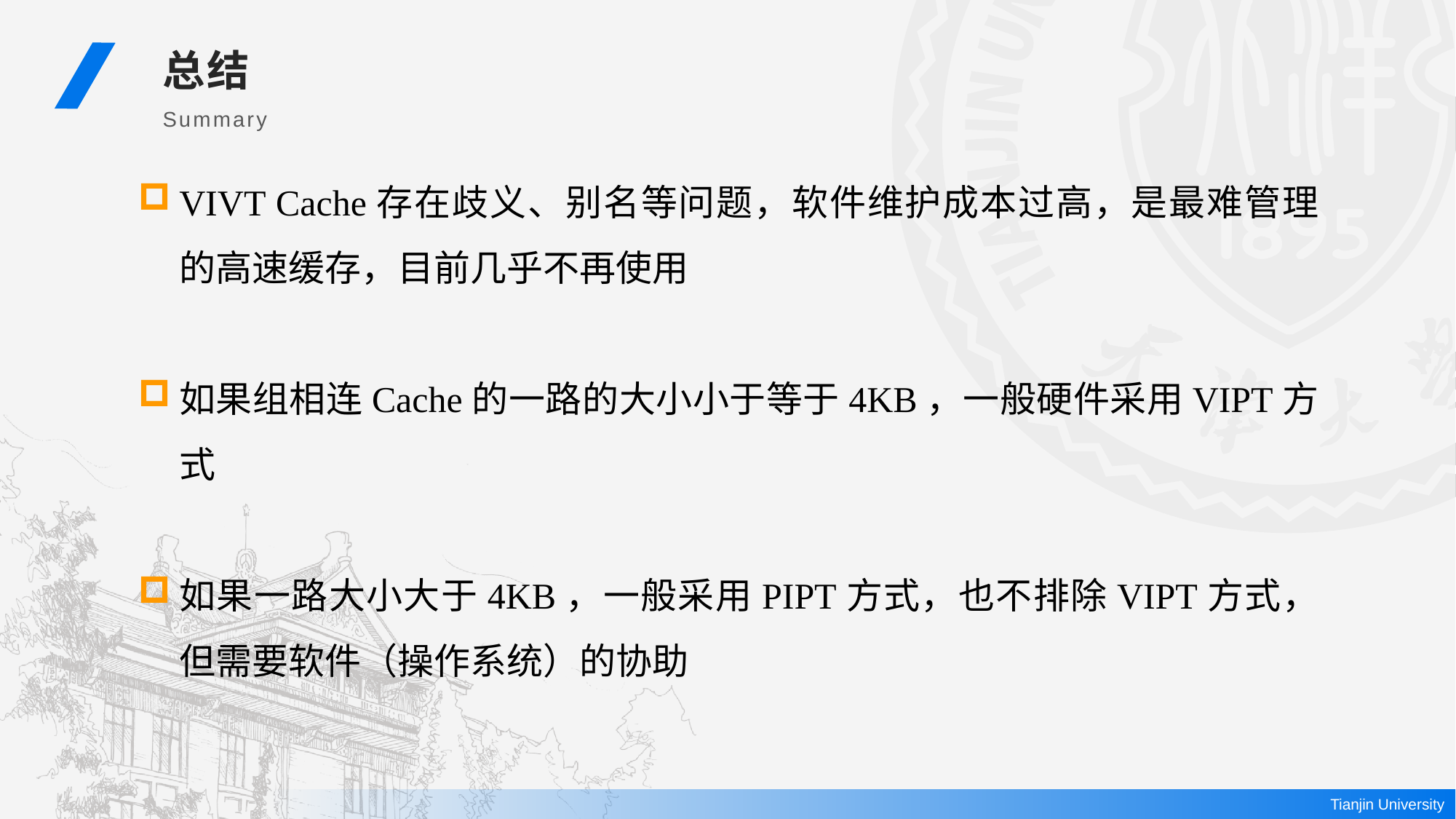

总结
Summary
VIVT Cache存在歧义、别名等问题，软件维护成本过高，是最难管理的高速缓存，目前几乎不再使用

如果组相连Cache的一路的大小小于等于4KB，一般硬件采用VIPT方式

如果一路大小大于4KB，一般采用PIPT方式，也不排除VIPT方式，但需要软件（操作系统）的协助